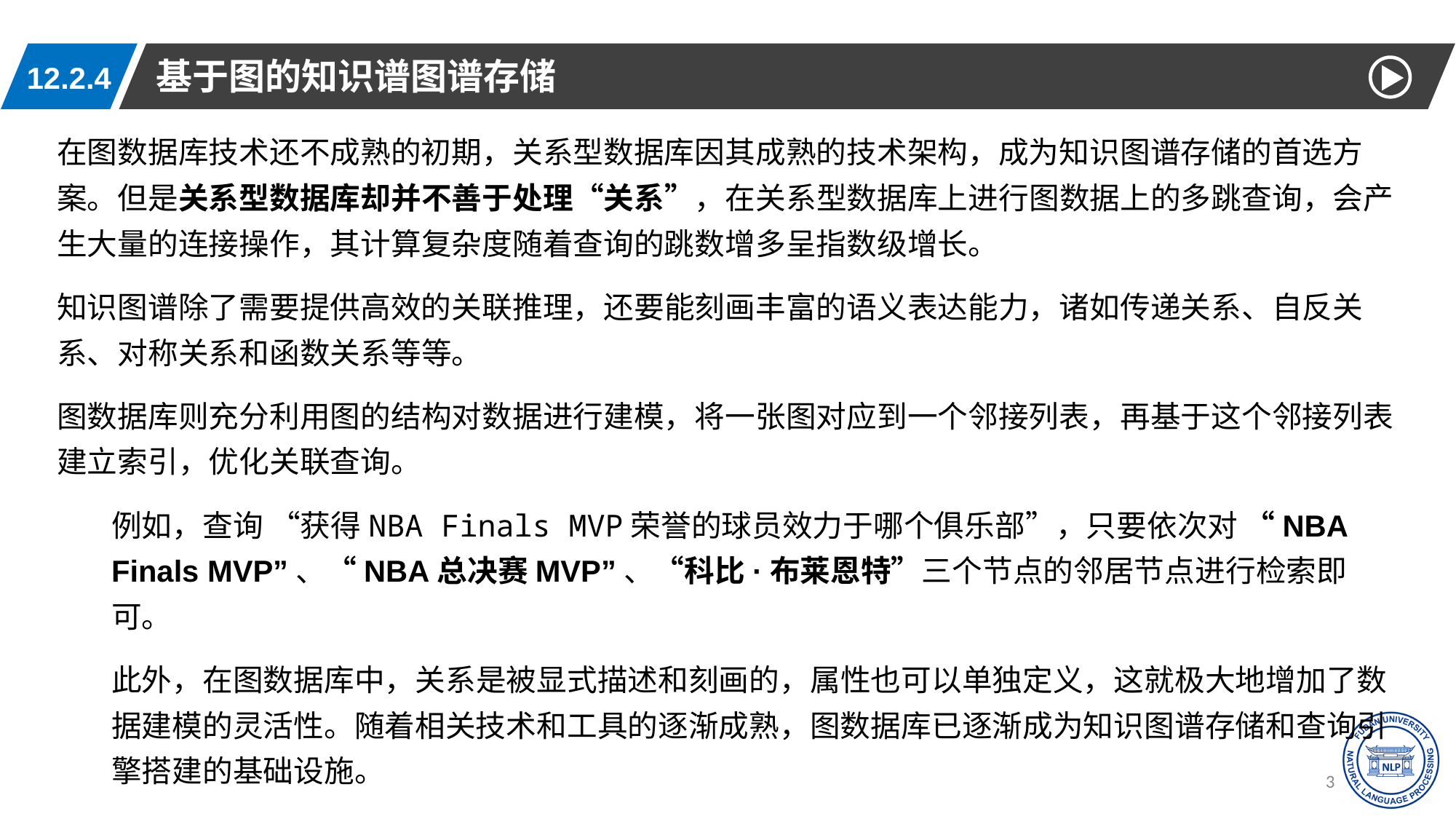

基于图的知识谱图谱存储
12.2.4

在图数据库技术还不成熟的初期，关系型数据库因其成熟的技术架构，成为知识图谱存储的首选方案。但是关系型数据库却并不善于处理“关系”，在关系型数据库上进行图数据上的多跳查询，会产生大量的连接操作，其计算复杂度随着查询的跳数增多呈指数级增长。
知识图谱除了需要提供高效的关联推理，还要能刻画丰富的语义表达能力，诸如传递关系、自反关系、对称关系和函数关系等等。
图数据库则充分利用图的结构对数据进行建模，将一张图对应到一个邻接列表，再基于这个邻接列表建立索引，优化关联查询。
例如，查询 “获得NBA Finals MVP荣誉的球员效力于哪个俱乐部”，只要依次对 “NBA Finals MVP”、“NBA总决赛MVP”、“科比·布莱恩特”三个节点的邻居节点进行检索即可。
此外，在图数据库中，关系是被显式描述和刻画的，属性也可以单独定义，这就极大地增加了数据建模的灵活性。随着相关技术和工具的逐渐成熟，图数据库已逐渐成为知识图谱存储和查询引擎搭建的基础设施。
39